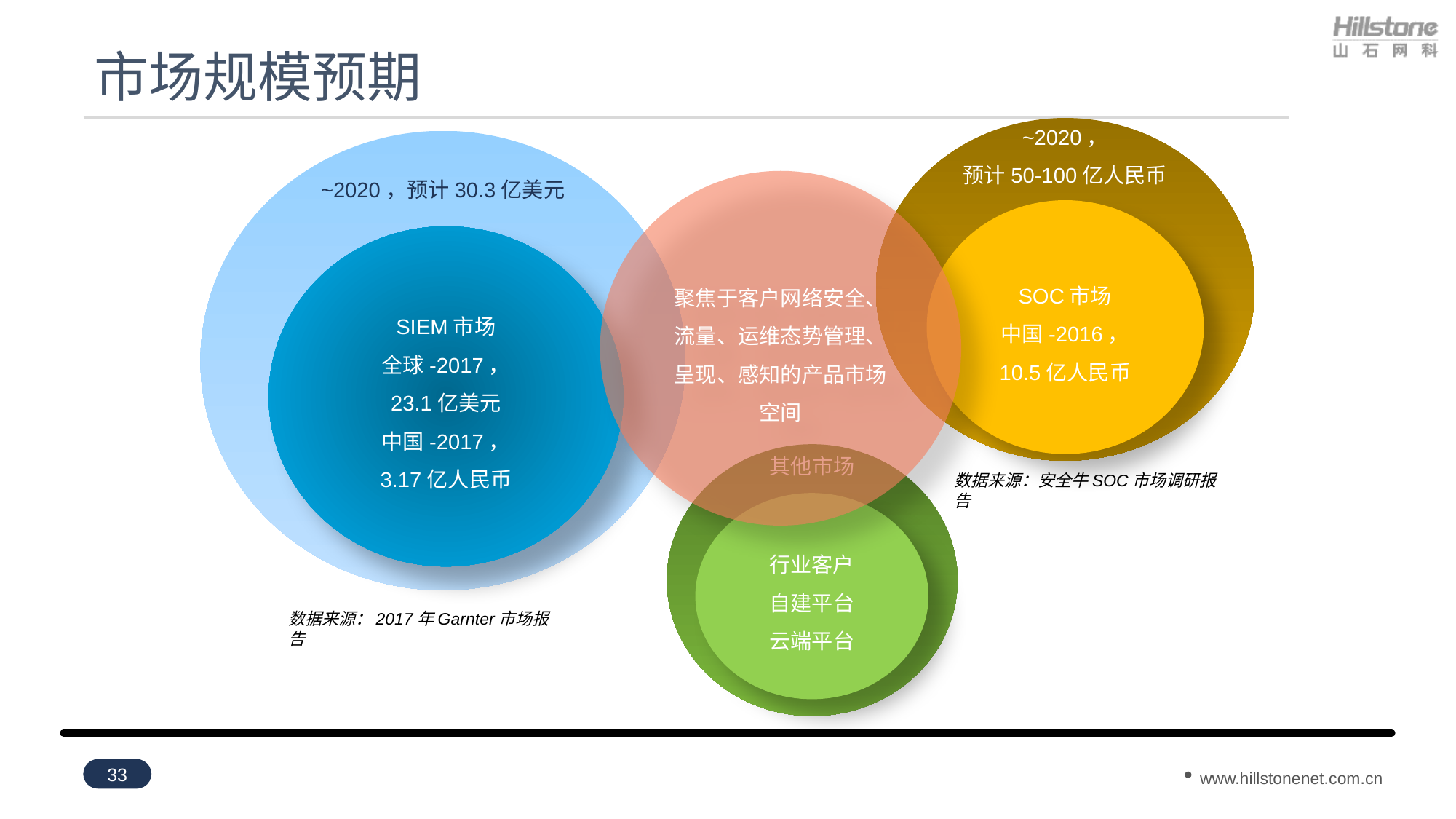

# 市场规模预期

~2020，
预计50-100亿人民币

~2020，预计30.3亿美元

聚焦于客户网络安全、流量、运维态势管理、呈现、感知的产品市场空间
SOC市场
中国-2016，
10.5亿人民币
SIEM市场
全球-2017，
23.1亿美元
中国-2017，
3.17亿人民币

其他市场

数据来源：安全牛SOC市场调研报告
行业客户
自建平台
云端平台
数据来源：2017年Garnter市场报告
33